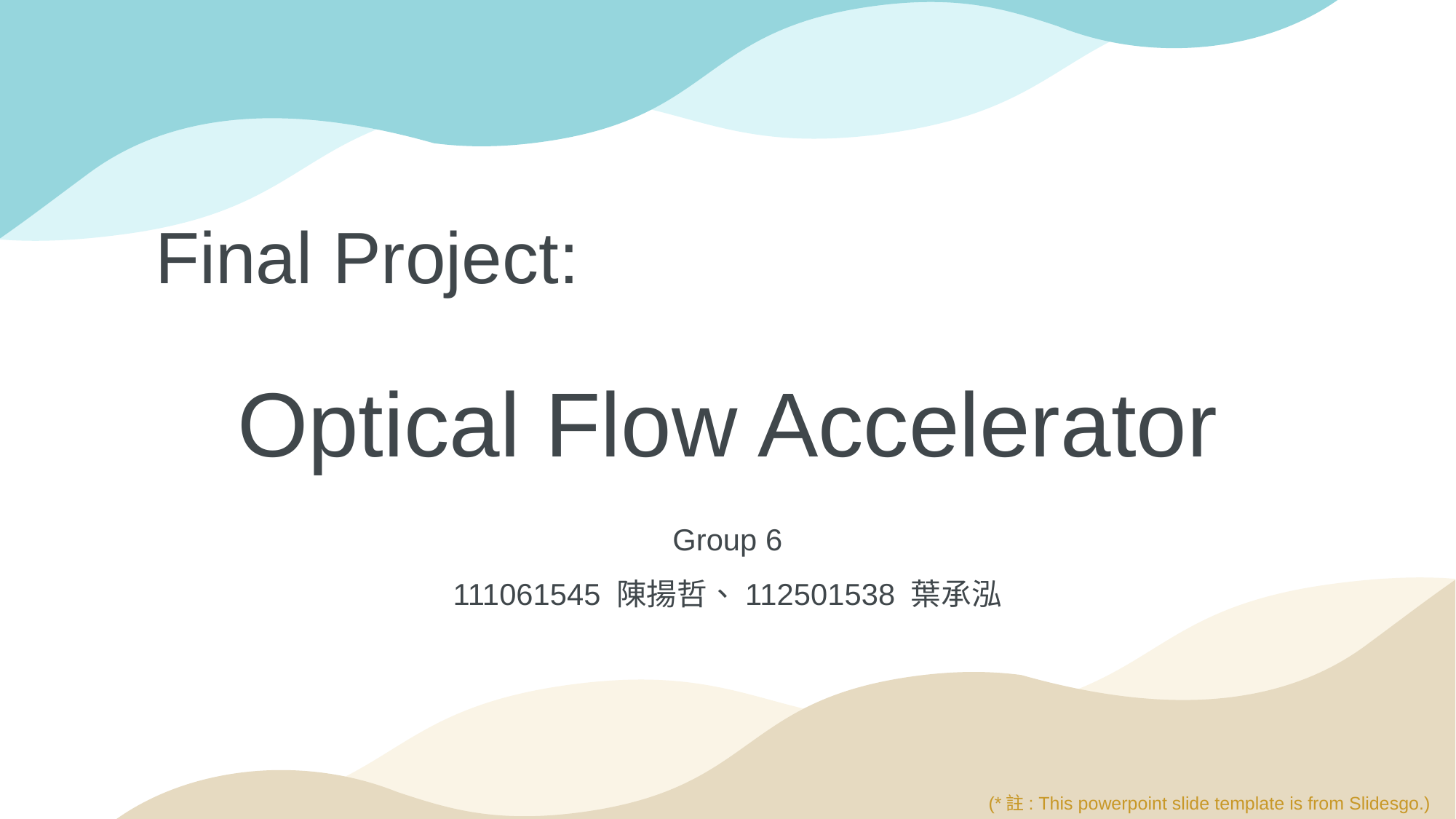

Final Project:
Optical Flow Accelerator
Group 6
111061545 陳揚哲、112501538 葉承泓
(*註: This powerpoint slide template is from Slidesgo.)